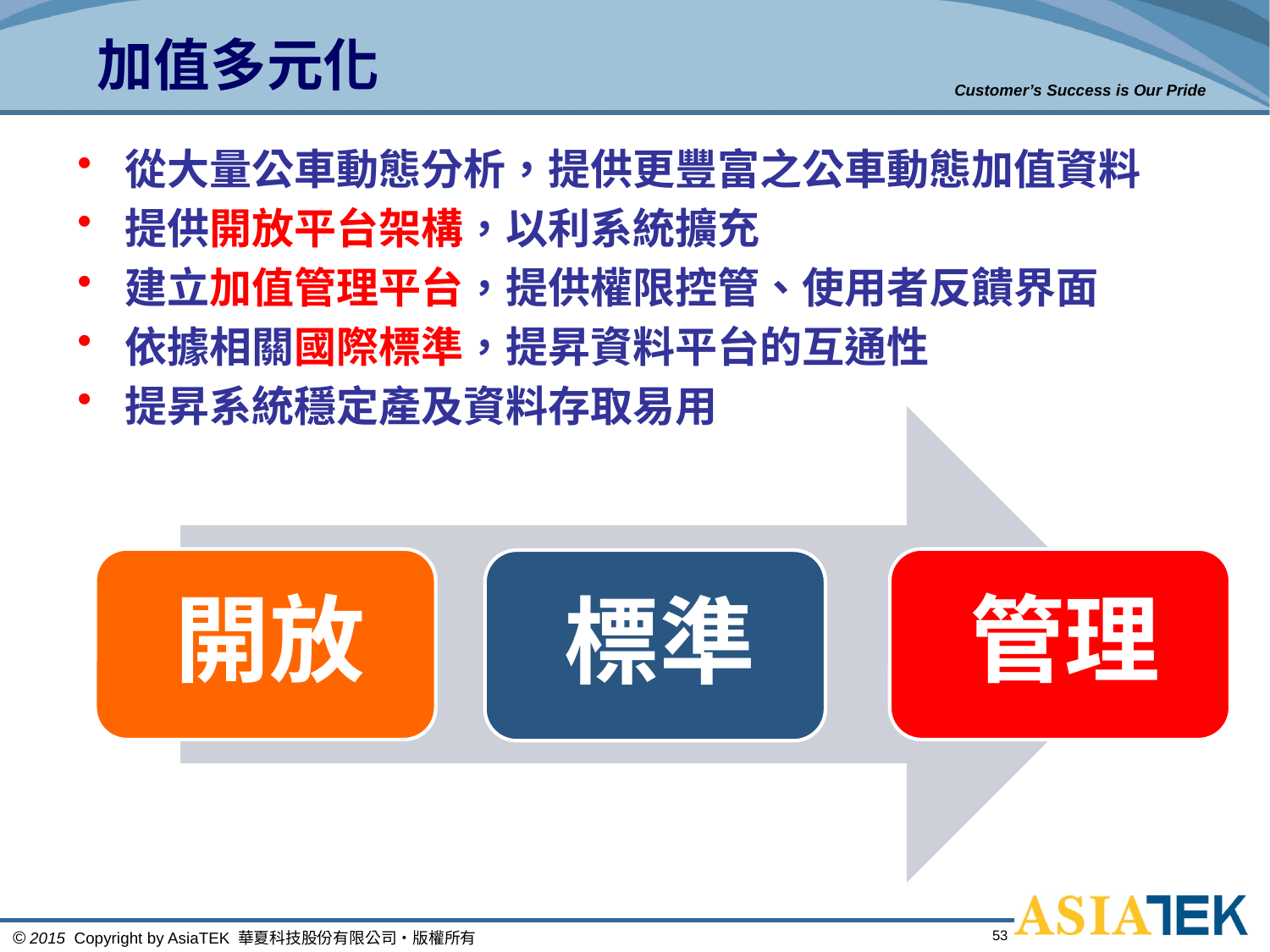

# 加值多元化
從大量公車動態分析，提供更豐富之公車動態加值資料
提供開放平台架構，以利系統擴充
建立加值管理平台，提供權限控管、使用者反饋界面
依據相關國際標準，提昇資料平台的互通性
提昇系統穩定產及資料存取易用

開放
標準
管理
53